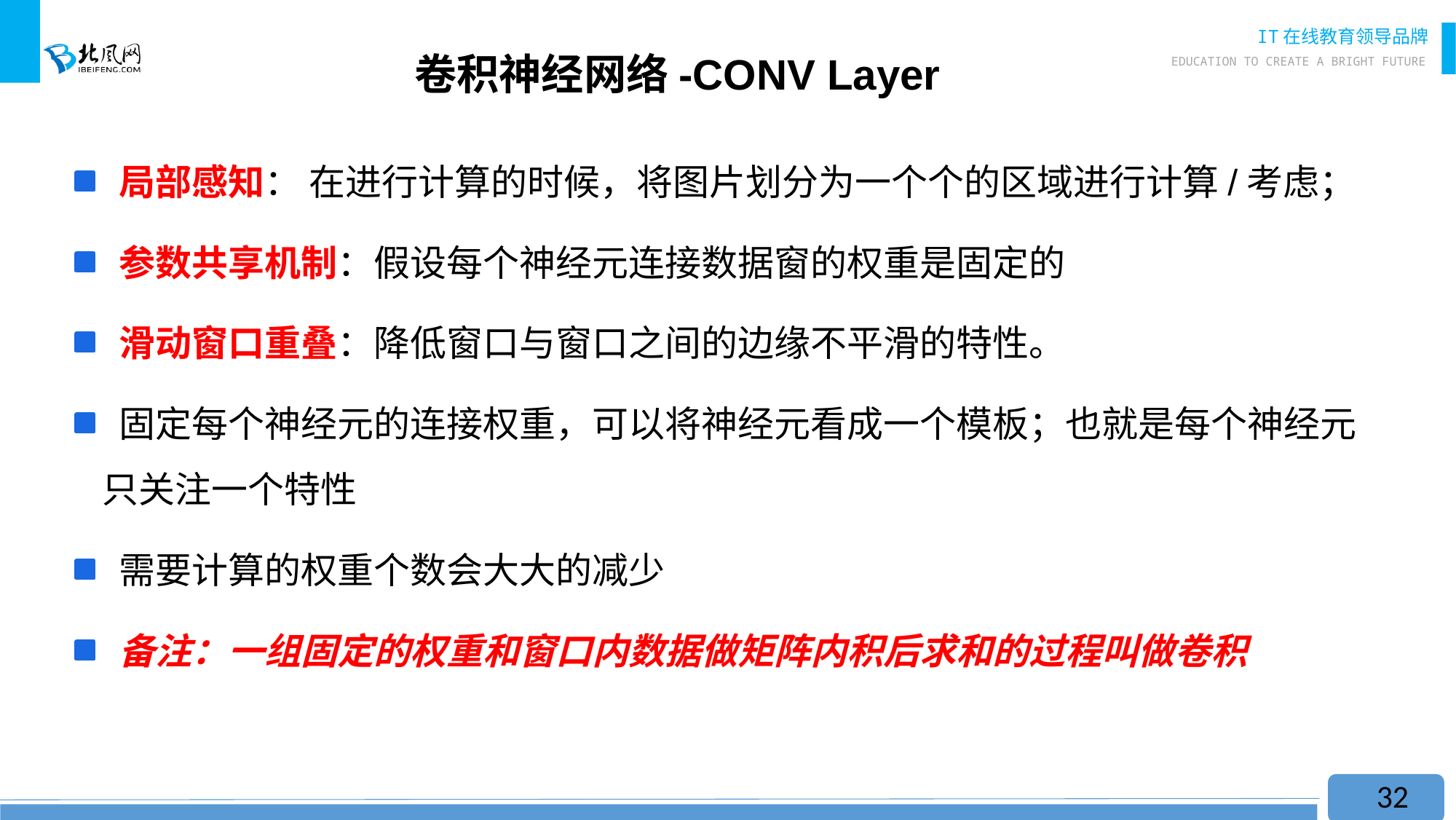

# 卷积神经网络-CONV Layer
 局部感知： 在进行计算的时候，将图片划分为一个个的区域进行计算/考虑；
 参数共享机制：假设每个神经元连接数据窗的权重是固定的
 滑动窗口重叠：降低窗口与窗口之间的边缘不平滑的特性。
 固定每个神经元的连接权重，可以将神经元看成一个模板；也就是每个神经元只关注一个特性
 需要计算的权重个数会大大的减少
 备注：一组固定的权重和窗口内数据做矩阵内积后求和的过程叫做卷积